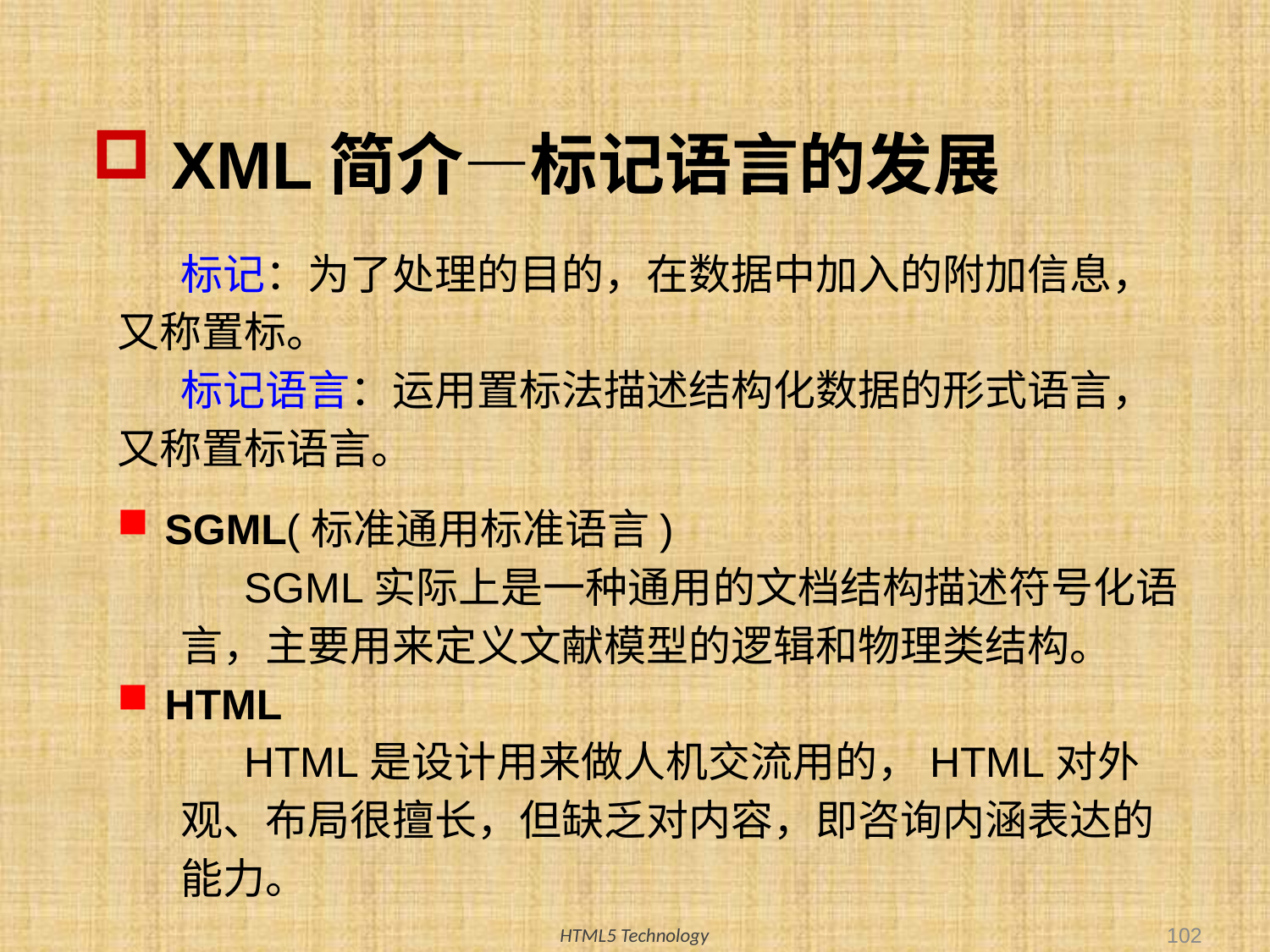

# XML简介—标记语言的发展
标记：为了处理的目的，在数据中加入的附加信息，又称置标。
标记语言：运用置标法描述结构化数据的形式语言，又称置标语言。
SGML(标准通用标准语言)
SGML实际上是一种通用的文档结构描述符号化语言，主要用来定义文献模型的逻辑和物理类结构。
HTML
HTML是设计用来做人机交流用的，HTML对外观、布局很擅长，但缺乏对内容，即咨询内涵表达的能力。
102
HTML5 Technology